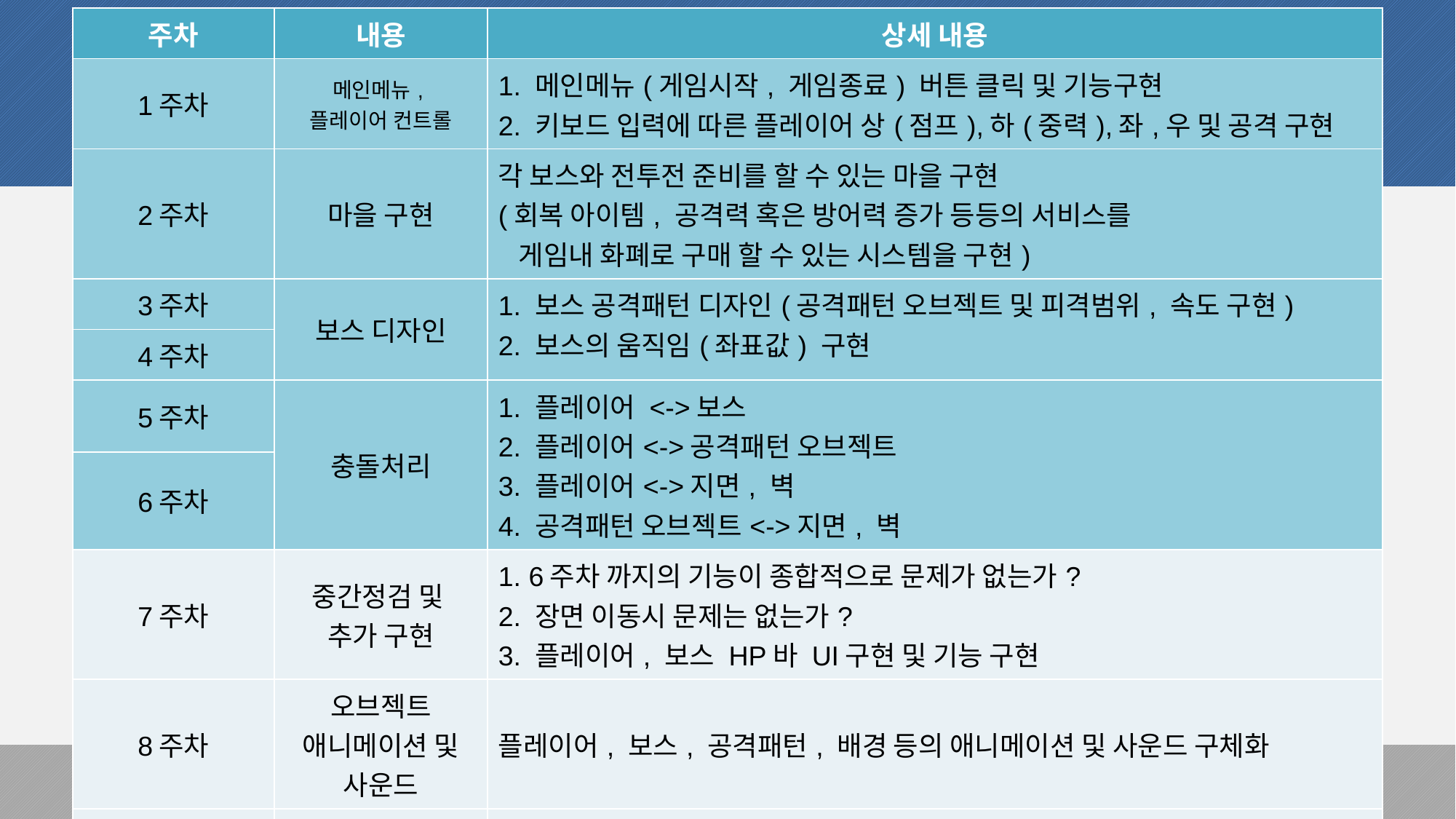

| 주차 | 내용 | 상세 내용 |
| --- | --- | --- |
| 1주차 | 메인메뉴, 플레이어 컨트롤 | 1. 메인메뉴(게임시작, 게임종료) 버튼 클릭 및 기능구현 2. 키보드 입력에 따른 플레이어 상(점프),하(중력),좌,우 및 공격 구현 |
| 2주차 | 마을 구현 | 각 보스와 전투전 준비를 할 수 있는 마을 구현 (회복 아이템, 공격력 혹은 방어력 증가 등등의 서비스를 게임내 화폐로 구매 할 수 있는 시스템을 구현) |
| 3주차 | 보스 디자인 | 1. 보스 공격패턴 디자인(공격패턴 오브젝트 및 피격범위, 속도 구현) 2. 보스의 움직임(좌표값) 구현 |
| 4주차 |  |  |
| 5주차 | 충돌처리 | 1. 플레이어 <->보스 2. 플레이어<->공격패턴 오브젝트 3. 플레이어<->지면, 벽 4. 공격패턴 오브젝트<->지면, 벽 |
| 6주차 |  |  |
| 7주차 | 중간정검 및 추가 구현 | 1. 6주차 까지의 기능이 종합적으로 문제가 없는가? 2. 장면 이동시 문제는 없는가? 3. 플레이어, 보스 HP바 UI구현 및 기능 구현 |
| 8주차 | 오브젝트 애니메이션 및 사운드 | 플레이어, 보스, 공격패턴, 배경 등의 애니메이션 및 사운드 구체화 |
| 9주차 | 밸런스 수정 | 보스의 공격속도, 공격력, 플레이어의 스텟이 적절한지 검토 후 수정 |
| 10주차 | 마무리 | 예상치 못한 버그가 있는지 최종 확인, 릴리즈 |
#